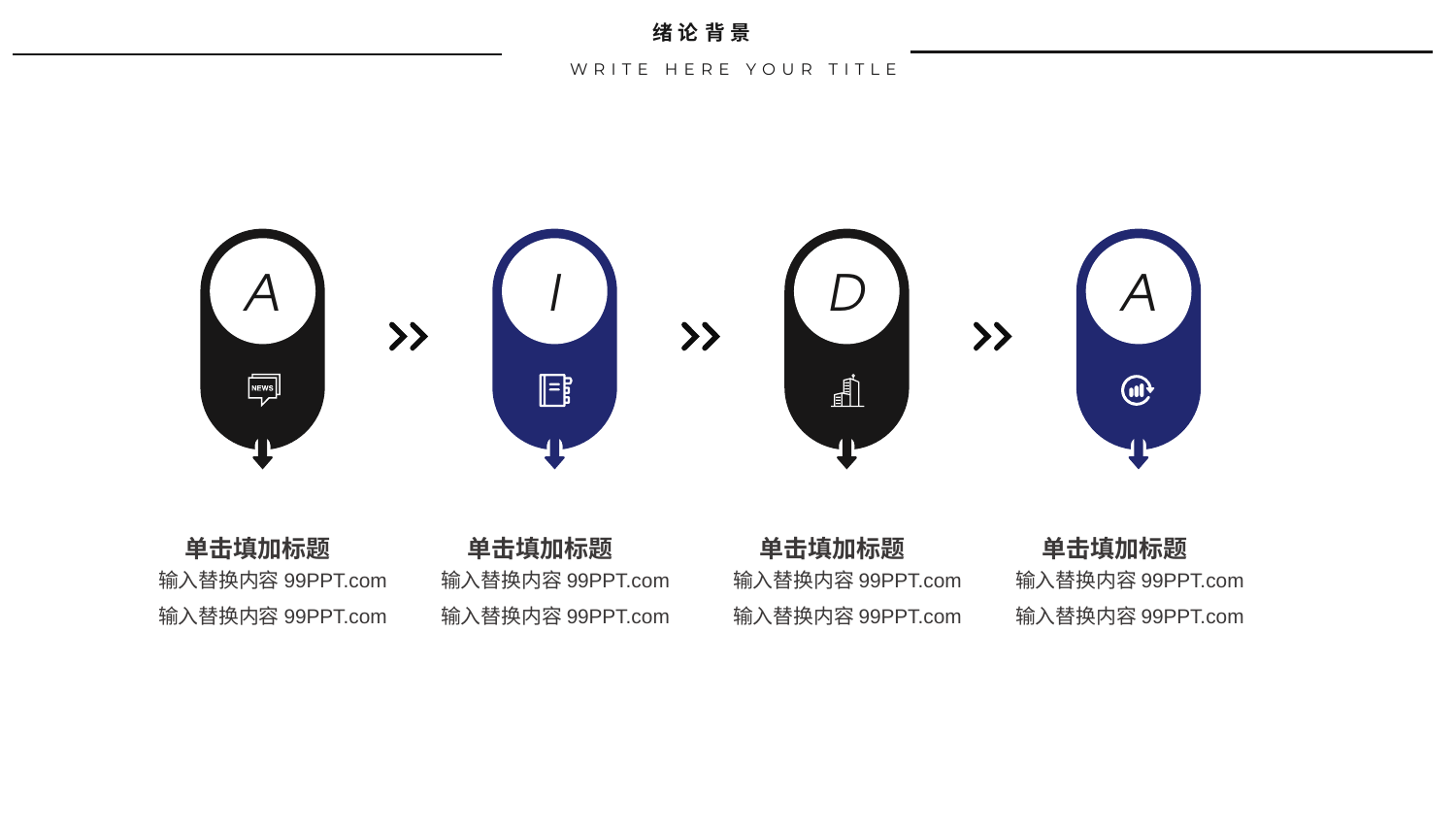

绪论背景
WRITE HERE YOUR TITLE

A

I

D

A

单击填加标题
单击填加标题
单击填加标题
单击填加标题
输入替换内容99PPT.com
输入替换内容99PPT.com
输入替换内容99PPT.com
输入替换内容99PPT.com
输入替换内容99PPT.com
输入替换内容99PPT.com
输入替换内容99PPT.com
输入替换内容99PPT.com